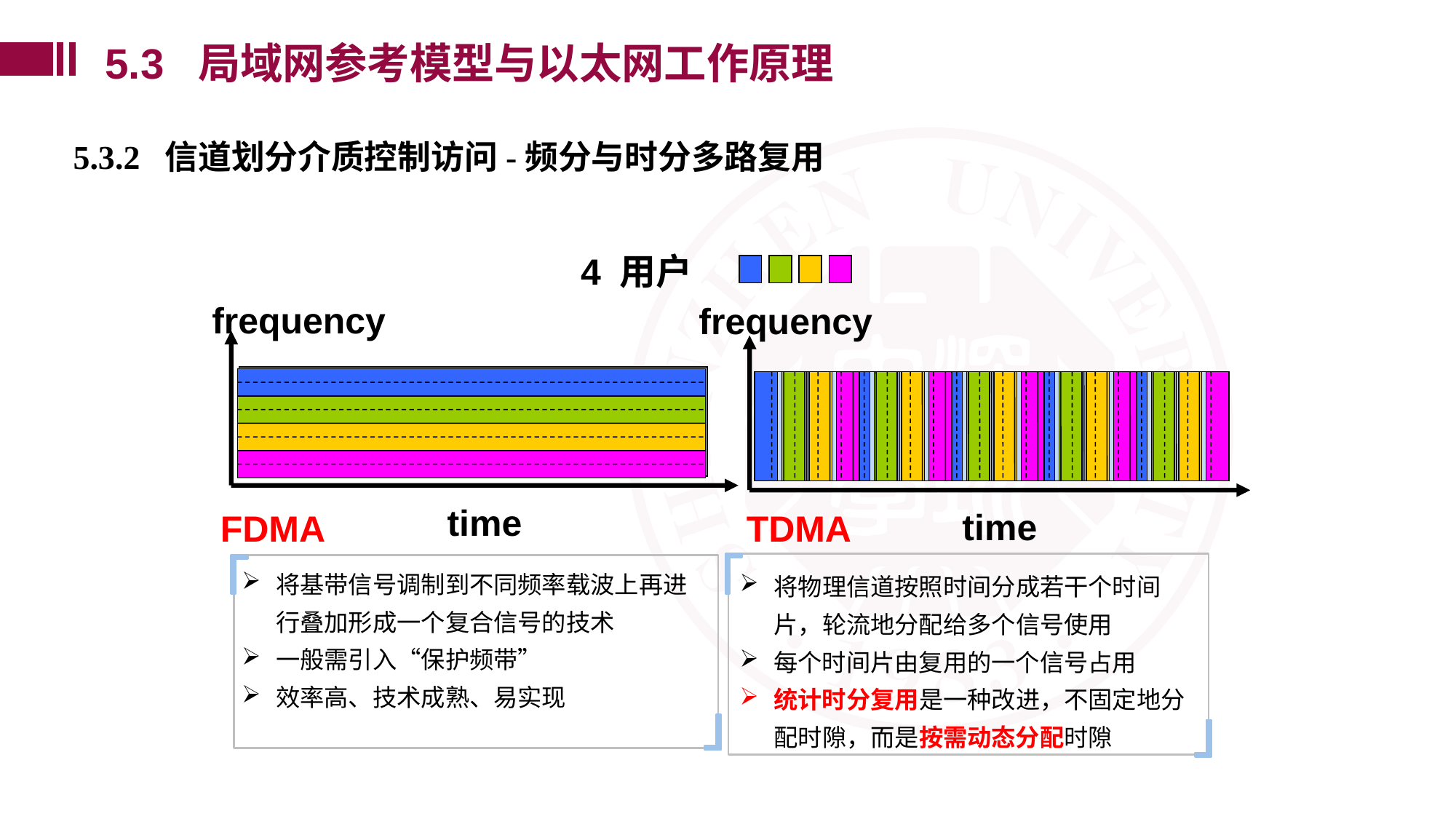

5.3  局域网参考模型与以太网工作原理

5.3.2  信道划分介质控制访问-频分与时分多路复用
4 用户

frequency
frequency

time

time

FDMA
TDMA

将物理信道按照时间分成若干个时间片，轮流地分配给多个信号使用
每个时间片由复用的一个信号占用
统计时分复用是一种改进，不固定地分配时隙，而是按需动态分配时隙
将基带信号调制到不同频率载波上再进行叠加形成一个复合信号的技术
一般需引入“保护频带”
效率高、技术成熟、易实现